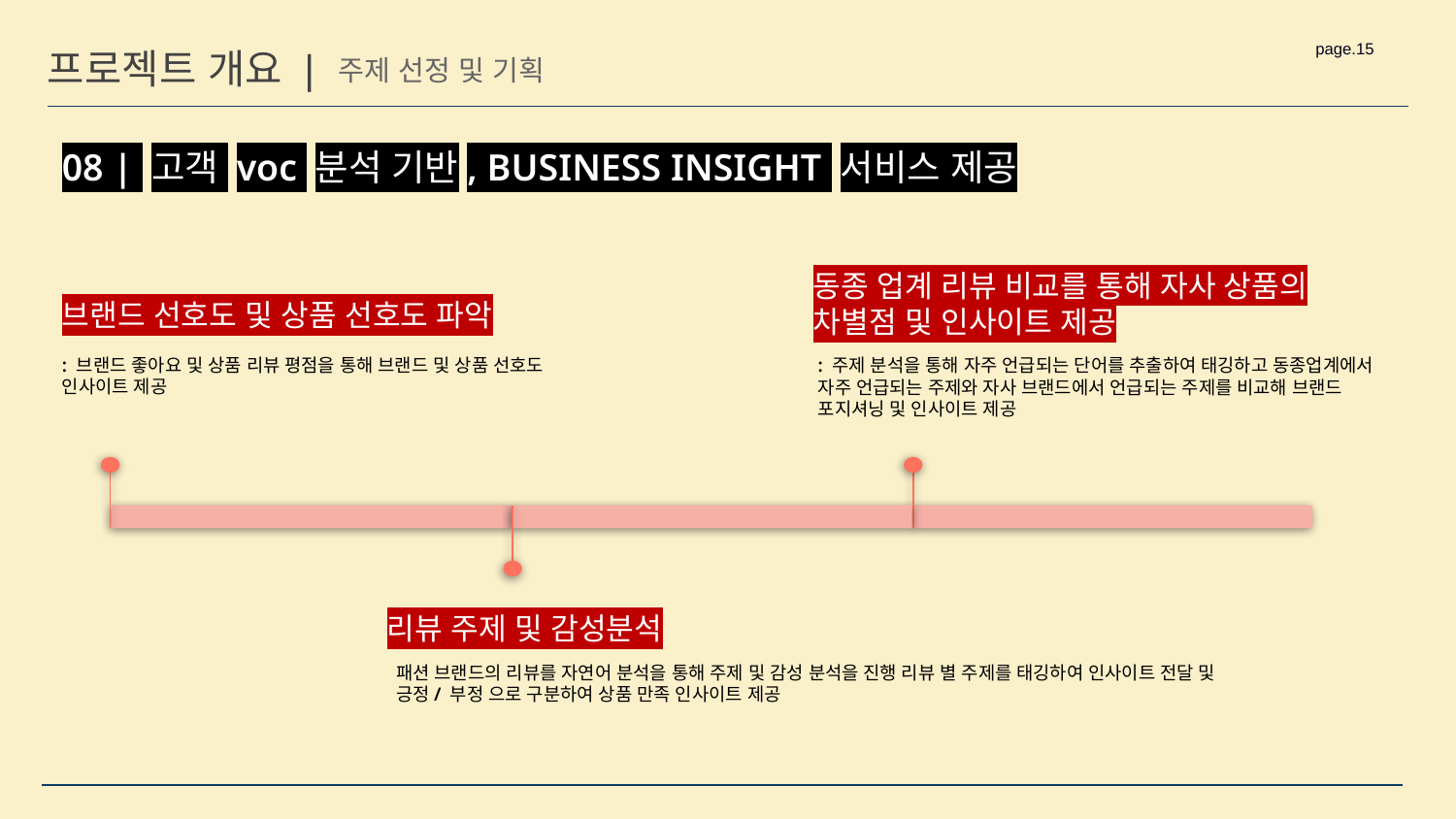

page.15
프로젝트 개요 |
주제 선정 및 기획
08 | 고객 voc 분석 기반, BUSINESS INSIGHT 서비스 제공

동종 업계 리뷰 비교를 통해 자사 상품의 차별점 및 인사이트 제공
브랜드 선호도 및 상품 선호도 파악
: 브랜드 좋아요 및 상품 리뷰 평점을 통해 브랜드 및 상품 선호도 인사이트 제공
: 주제 분석을 통해 자주 언급되는 단어를 추출하여 태깅하고 동종업계에서 자주 언급되는 주제와 자사 브랜드에서 언급되는 주제를 비교해 브랜드 포지셔닝 및 인사이트 제공

리뷰 주제 및 감성분석
패션 브랜드의 리뷰를 자연어 분석을 통해 주제 및 감성 분석을 진행 리뷰 별 주제를 태깅하여 인사이트 전달 및 긍정/ 부정 으로 구분하여 상품 만족 인사이트 제공